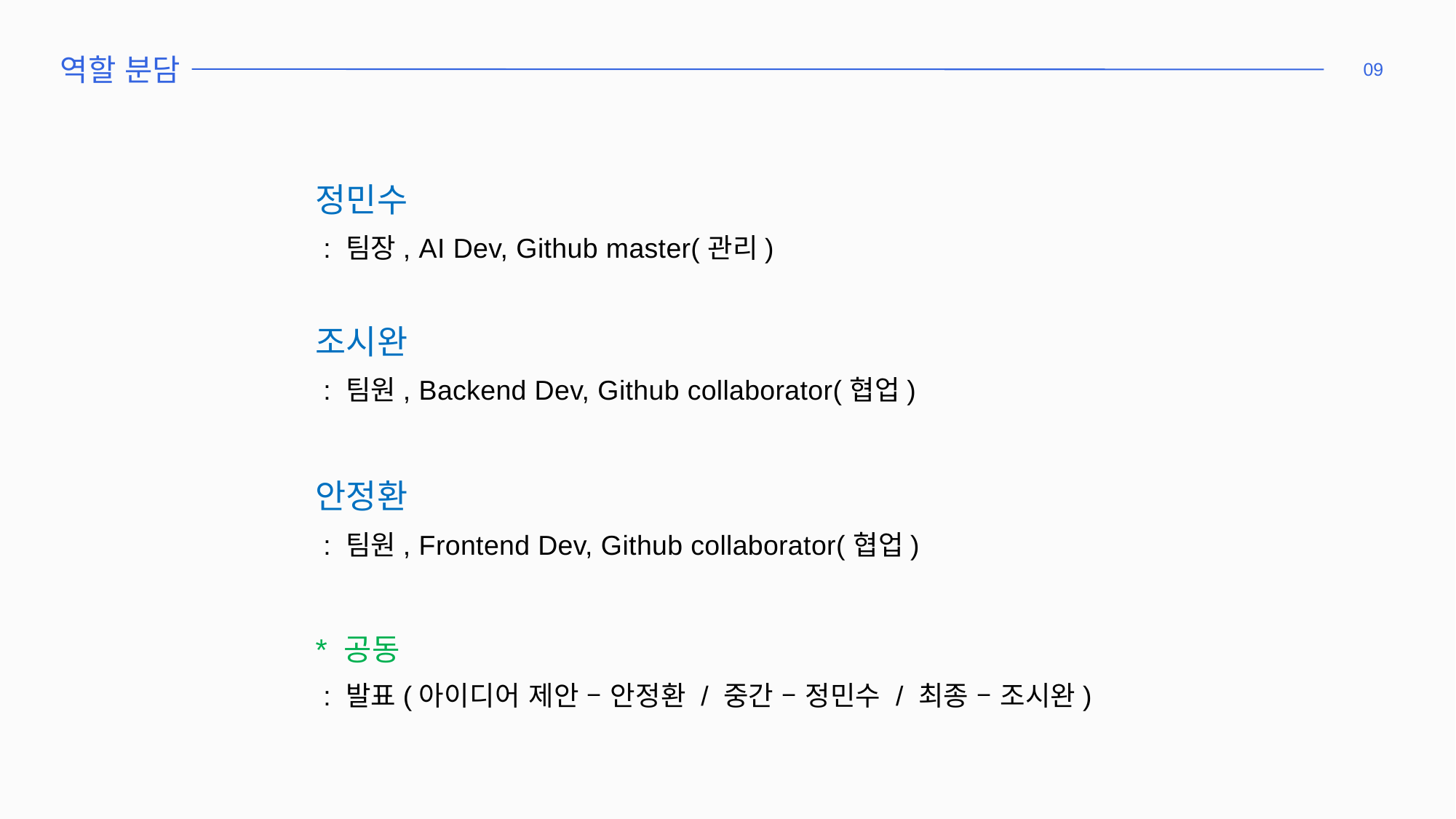

역할 분담
09
정민수
 : 팀장, AI Dev, Github master(관리)

조시완
 : 팀원, Backend Dev, Github collaborator(협업)

안정환
 : 팀원, Frontend Dev, Github collaborator(협업)

* 공동
 : 발표(아이디어 제안 – 안정환 / 중간 – 정민수 / 최종 – 조시완)